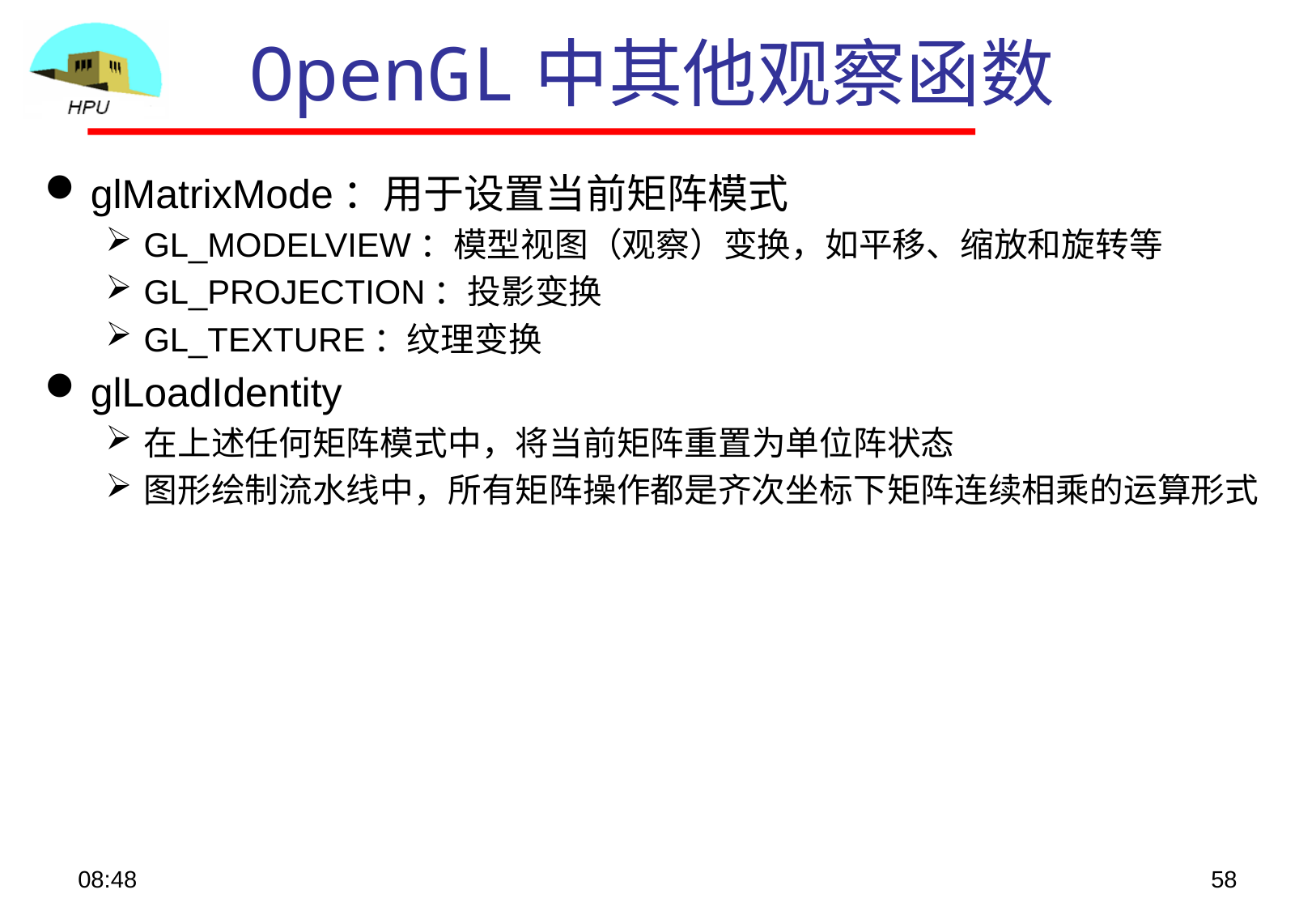

# OpenGL中其他观察函数
glMatrixMode：用于设置当前矩阵模式
GL_MODELVIEW：模型视图（观察）变换，如平移、缩放和旋转等
GL_PROJECTION：投影变换
GL_TEXTURE：纹理变换
glLoadIdentity
在上述任何矩阵模式中，将当前矩阵重置为单位阵状态
图形绘制流水线中，所有矩阵操作都是齐次坐标下矩阵连续相乘的运算形式

08:48
58